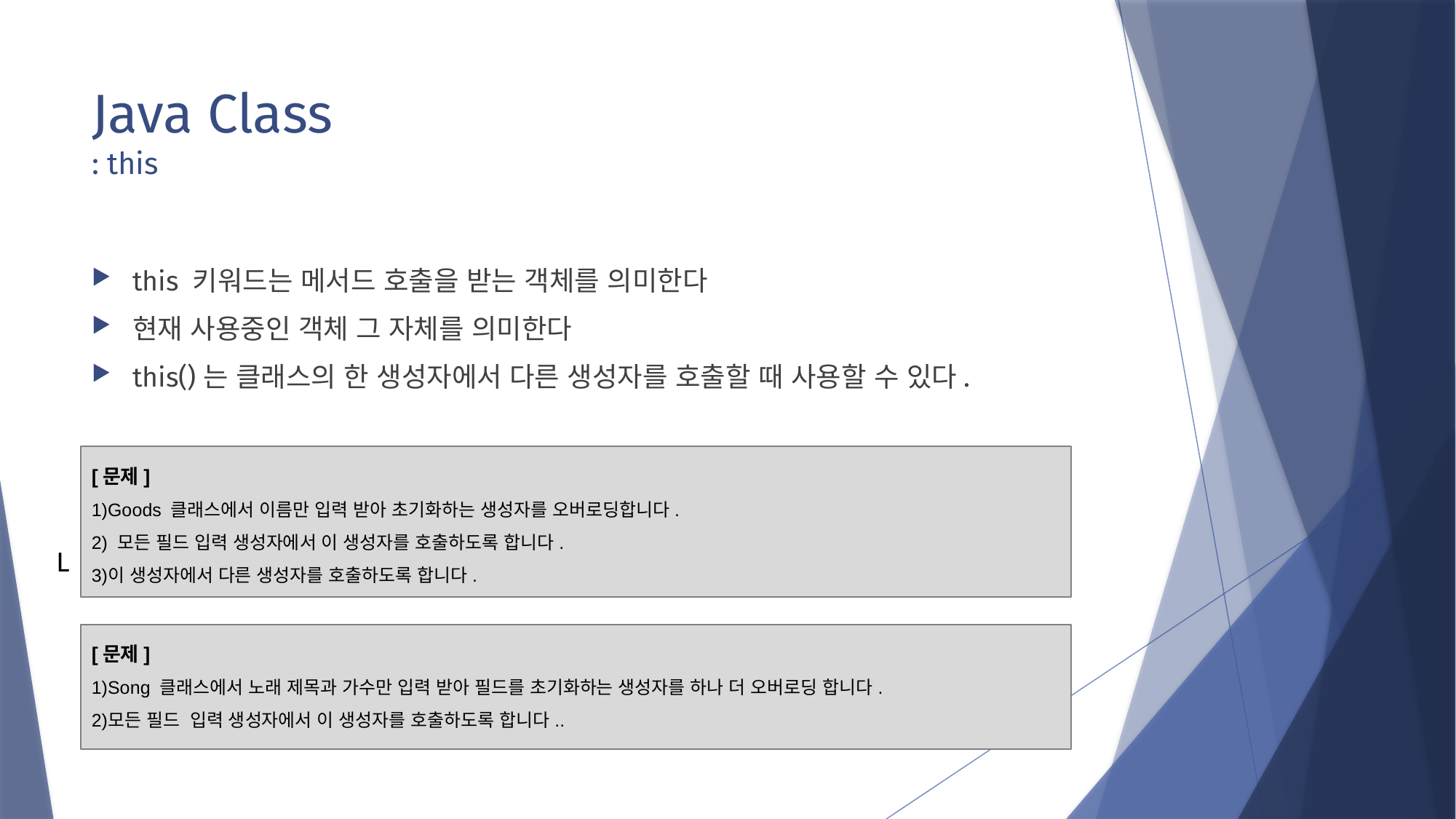

# Java Class : this
this 키워드는 메서드 호출을 받는 객체를 의미한다
현재 사용중인 객체 그 자체를 의미한다
this()는 클래스의 한 생성자에서 다른 생성자를 호출할 때 사용할 수 있다.
[문제]
Goods 클래스에서 이름만 입력 받아 초기화하는 생성자를 오버로딩합니다.
 모든 필드 입력 생성자에서 이 생성자를 호출하도록 합니다.
이 생성자에서 다른 생성자를 호출하도록 합니다.
L
[문제]
Song 클래스에서 노래 제목과 가수만 입력 받아 필드를 초기화하는 생성자를 하나 더 오버로딩 합니다.
모든 필드  입력 생성자에서 이 생성자를 호출하도록 합니다..